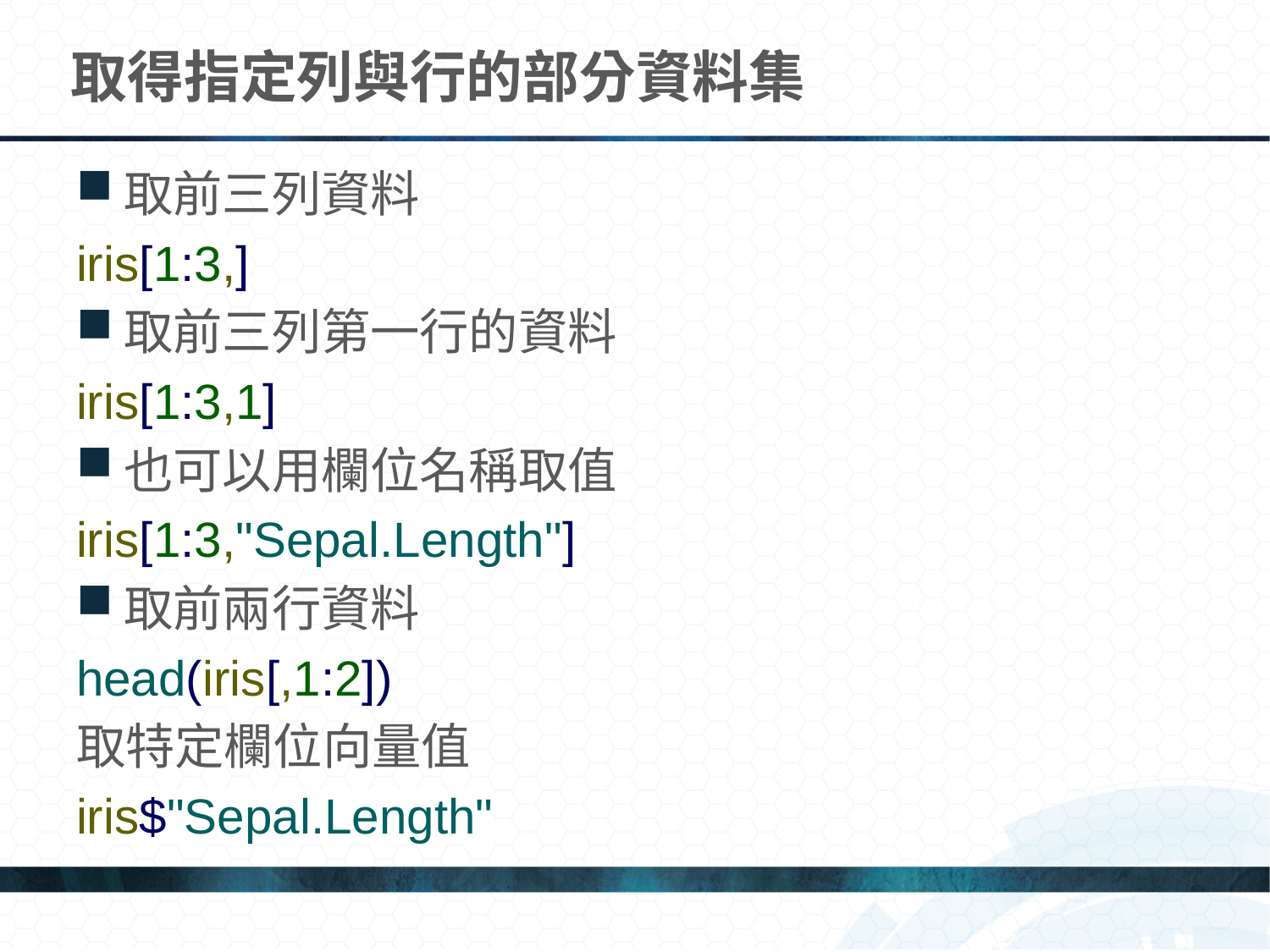

# 取得指定列與行的部分資料集
取前三列資料
iris[1:3,]
取前三列第一行的資料
iris[1:3,1]
也可以用欄位名稱取值
iris[1:3,"Sepal.Length"]
取前兩行資料
head(iris[,1:2])
取特定欄位向量值
iris$"Sepal.Length"